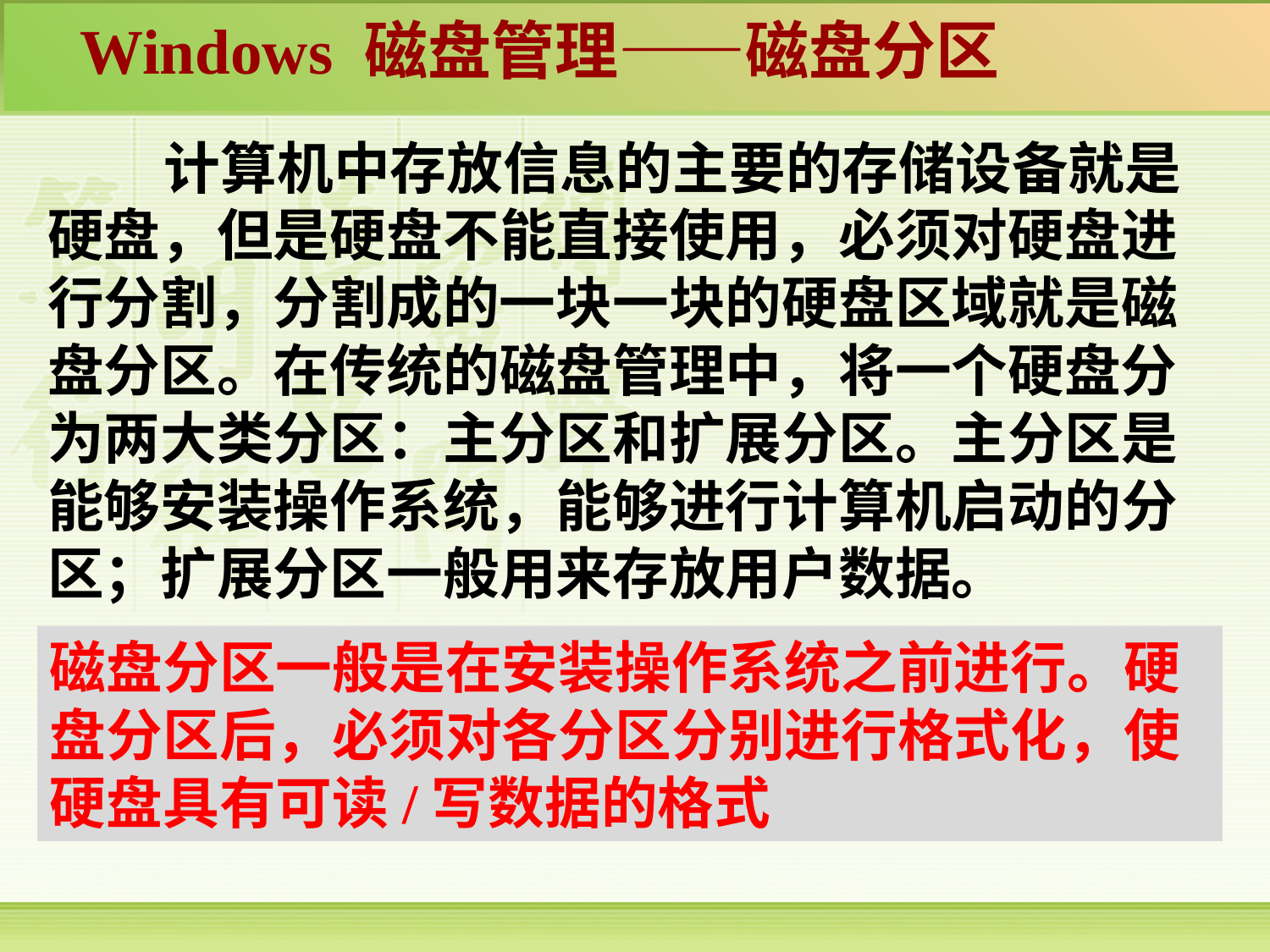

Windows 磁盘管理——磁盘分区
        计算机中存放信息的主要的存储设备就是硬盘，但是硬盘不能直接使用，必须对硬盘进行分割，分割成的一块一块的硬盘区域就是磁盘分区。在传统的磁盘管理中，将一个硬盘分为两大类分区：主分区和扩展分区。主分区是能够安装操作系统，能够进行计算机启动的分区；扩展分区一般用来存放用户数据。
磁盘分区一般是在安装操作系统之前进行。硬盘分区后，必须对各分区分别进行格式化，使硬盘具有可读/写数据的格式

67